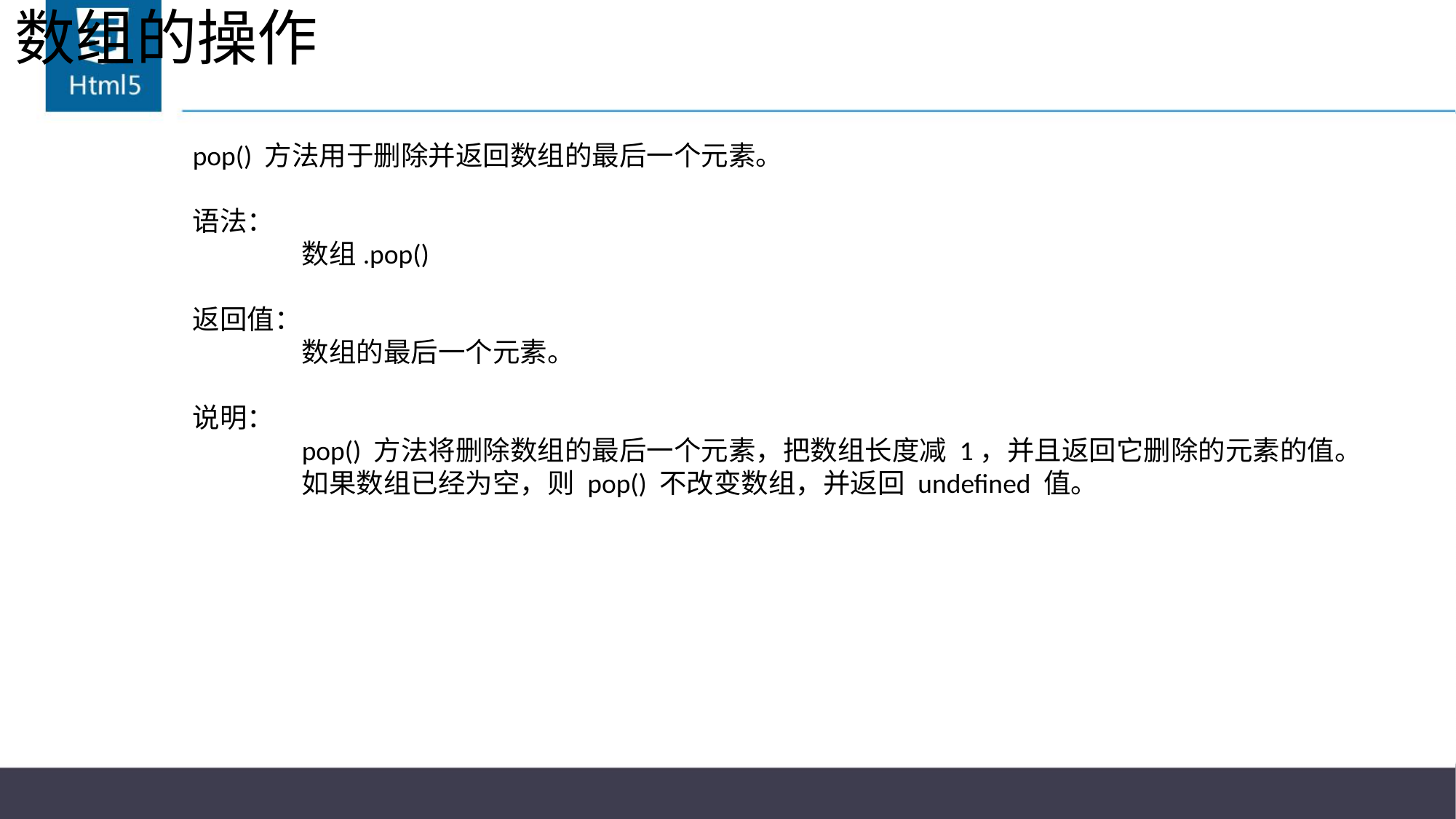

# 数组的操作
pop() 方法用于删除并返回数组的最后一个元素。

语法：
	数组.pop()

返回值：
	数组的最后一个元素。

说明：
	pop() 方法将删除数组的最后一个元素，把数组长度减 1，并且返回它删除的元素的值。
	如果数组已经为空，则 pop() 不改变数组，并返回 undefined 值。